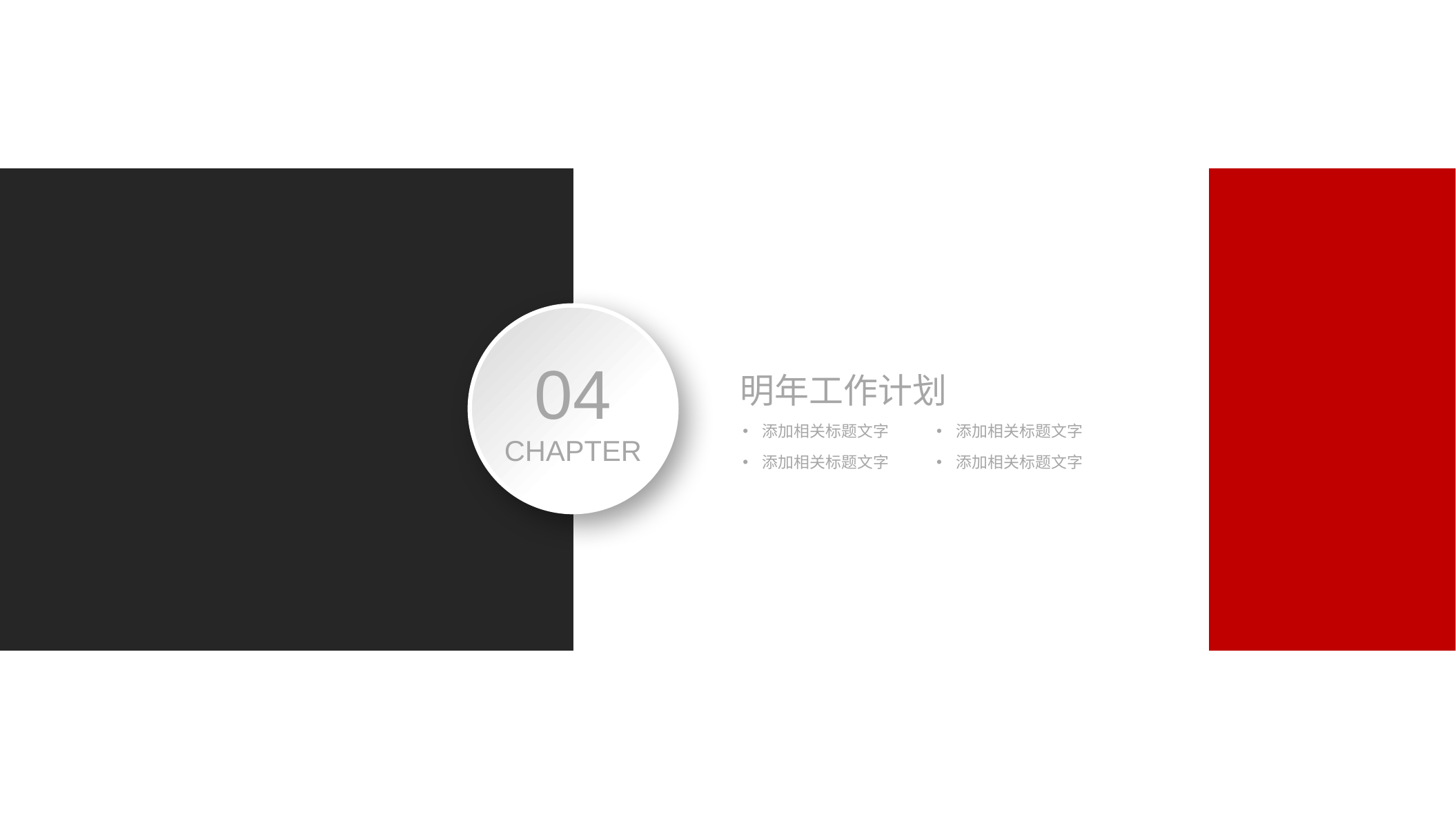

04
CHAPTER
明年工作计划
添加相关标题文字
添加相关标题文字
添加相关标题文字
添加相关标题文字